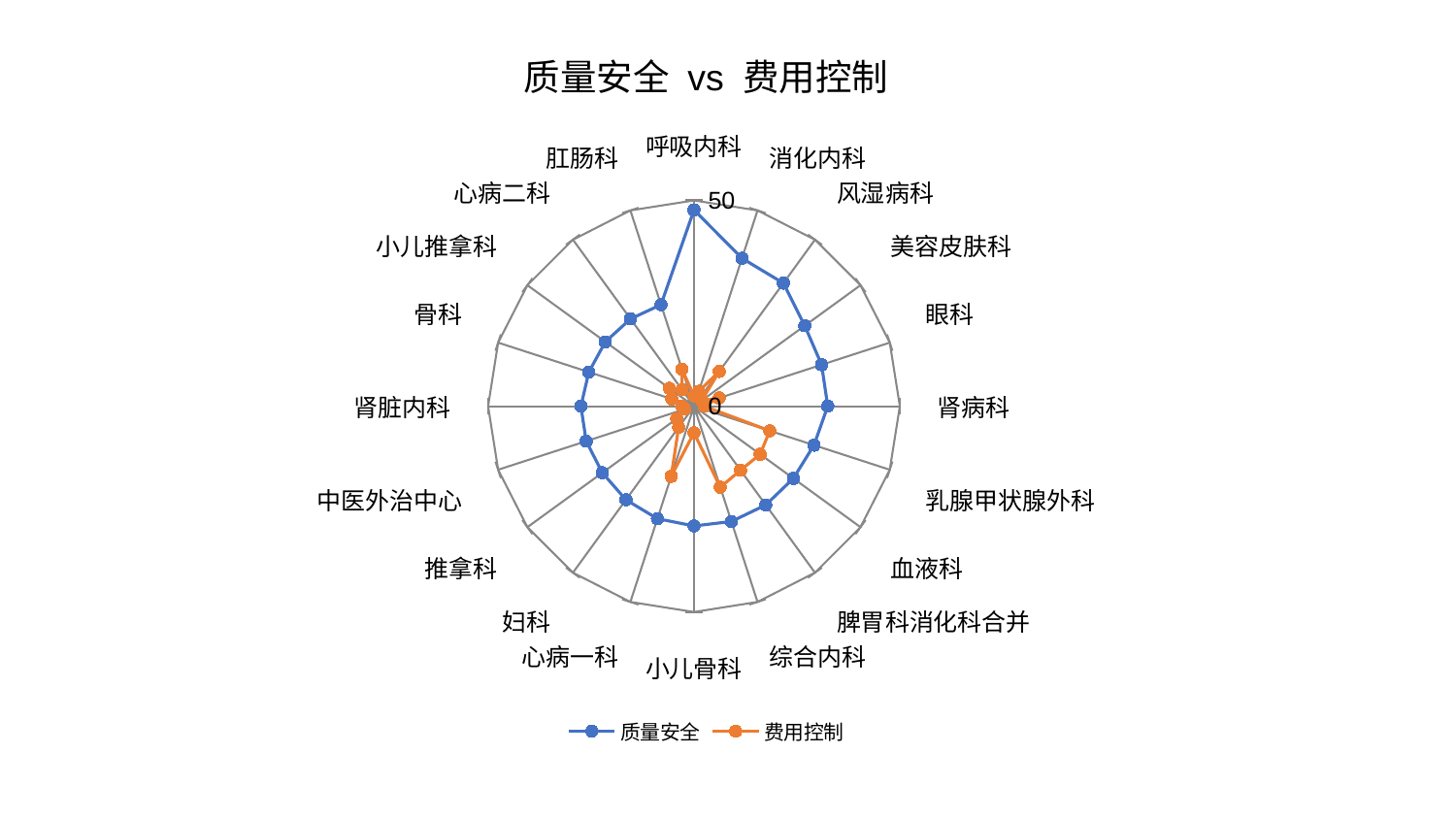

### Chart: 质量安全 vs 费用控制

| Category | 质量安全 | 费用控制 |
|---|---|---|
| 呼吸内科 | 47.685253099650005 | 2.503931745853271 |
| 消化内科 | 37.776463241683 | 3.806295314382776 |
| 风湿病科 | 36.953960769331104 | 10.432699541613845 |
| 美容皮肤科 | 33.272623017705726 | 2.3092782701105774 |
| 眼科 | 32.597019377418356 | 6.440662229003127 |
| 肾病科 | 32.496925151285176 | 2.442033994223582 |
| 乳腺甲状腺外科 | 30.6592427517545 | 19.356063072313052 |
| 血液科 | 29.841721850117633 | 19.879464323959592 |
| 脾胃科消化科合并 | 29.668023213286357 | 19.25148846260517 |
| 综合内科 | 29.458159662506063 | 20.710184497048164 |
| 小儿骨科 | 29.096359958403497 | 6.449096257912902 |
| 心病一科 | 28.741537380586497 | 17.92566299385592 |
| 妇科 | 28.11087719303031 | 6.333541384036938 |
| 推拿科 | 27.517179132232943 | 5.175802137924529 |
| 中医外治中心 | 27.51620678221337 | 2.413552351907447 |
| 肾脏内科 | 27.453297599002084 | 2.962384373201115 |
| 骨科 | 26.845404356322465 | 5.689385468112363 |
| 小儿推拿科 | 26.602594222074245 | 7.3871023200014205 |
| 心病二科 | 26.21961224485911 | 4.907394649528483 |
| 肛肠科 | 25.92079589459813 | 9.462442618855578 |
7